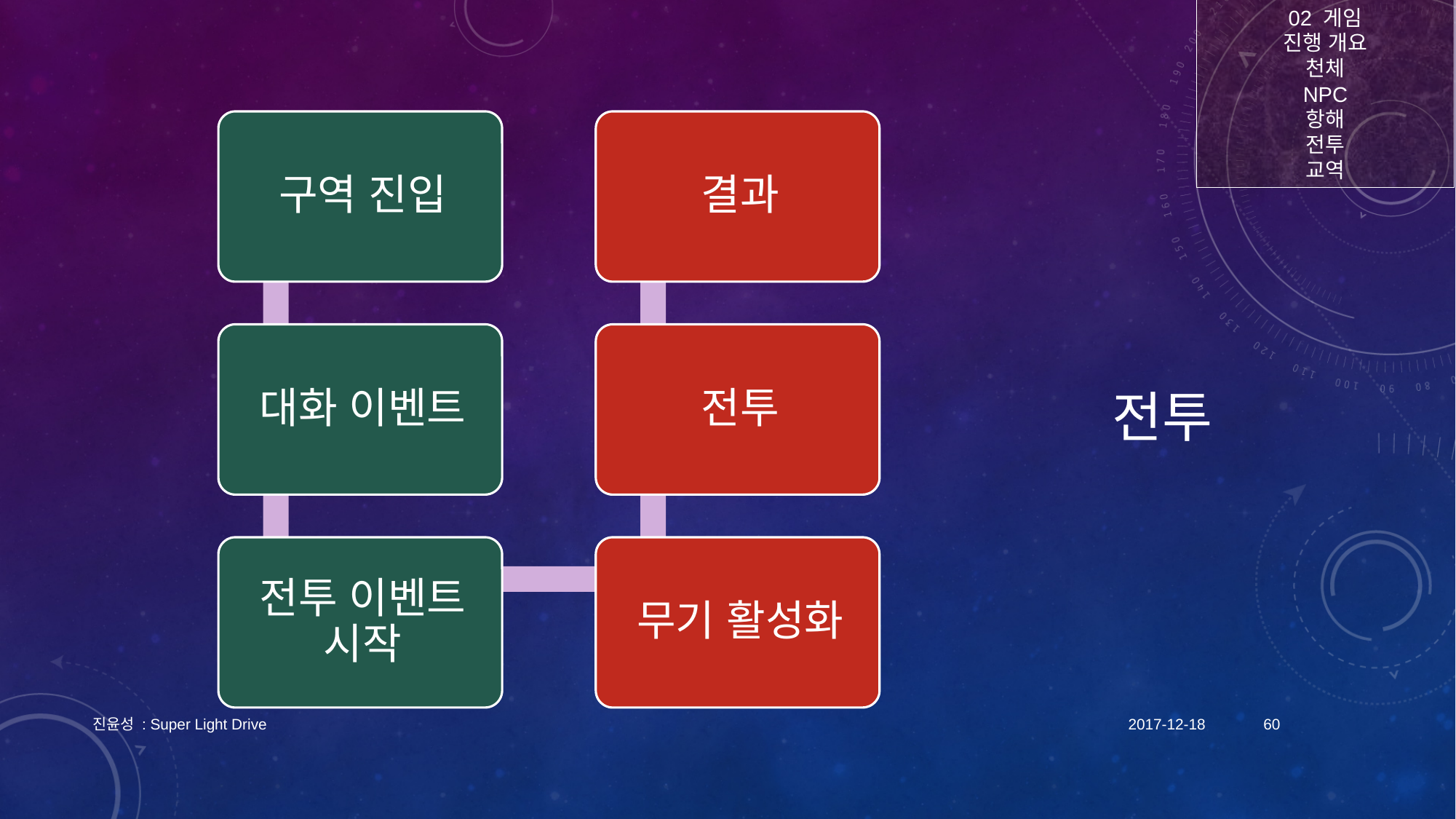

02 게임
진행 개요
천체
NPC
항해
전투
교역
# 전투

구역 진입
대화 이벤트
전투 이벤트 시작
무기 활성화
전투
결과
진윤성 : Super Light Drive
2017-12-18
60